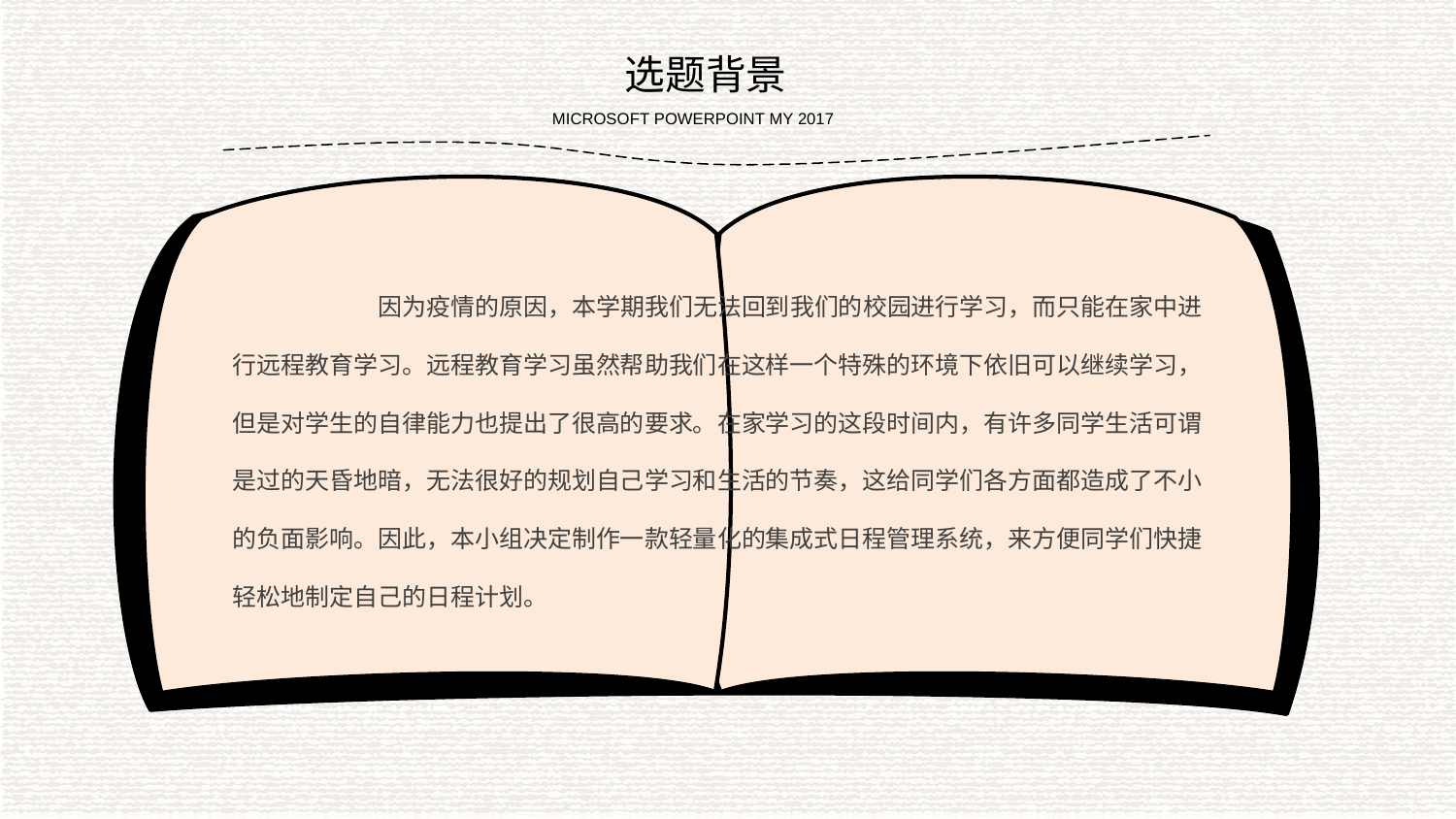

选题背景
MICROSOFT POWERPOINT MY 2017

	因为疫情的原因，本学期我们无法回到我们的校园进行学习，而只能在家中进行远程教育学习。远程教育学习虽然帮助我们在这样一个特殊的环境下依旧可以继续学习，但是对学生的自律能力也提出了很高的要求。在家学习的这段时间内，有许多同学生活可谓是过的天昏地暗，无法很好的规划自己学习和生活的节奏，这给同学们各方面都造成了不小的负面影响。因此，本小组决定制作一款轻量化的集成式日程管理系统，来方便同学们快捷轻松地制定自己的日程计划。